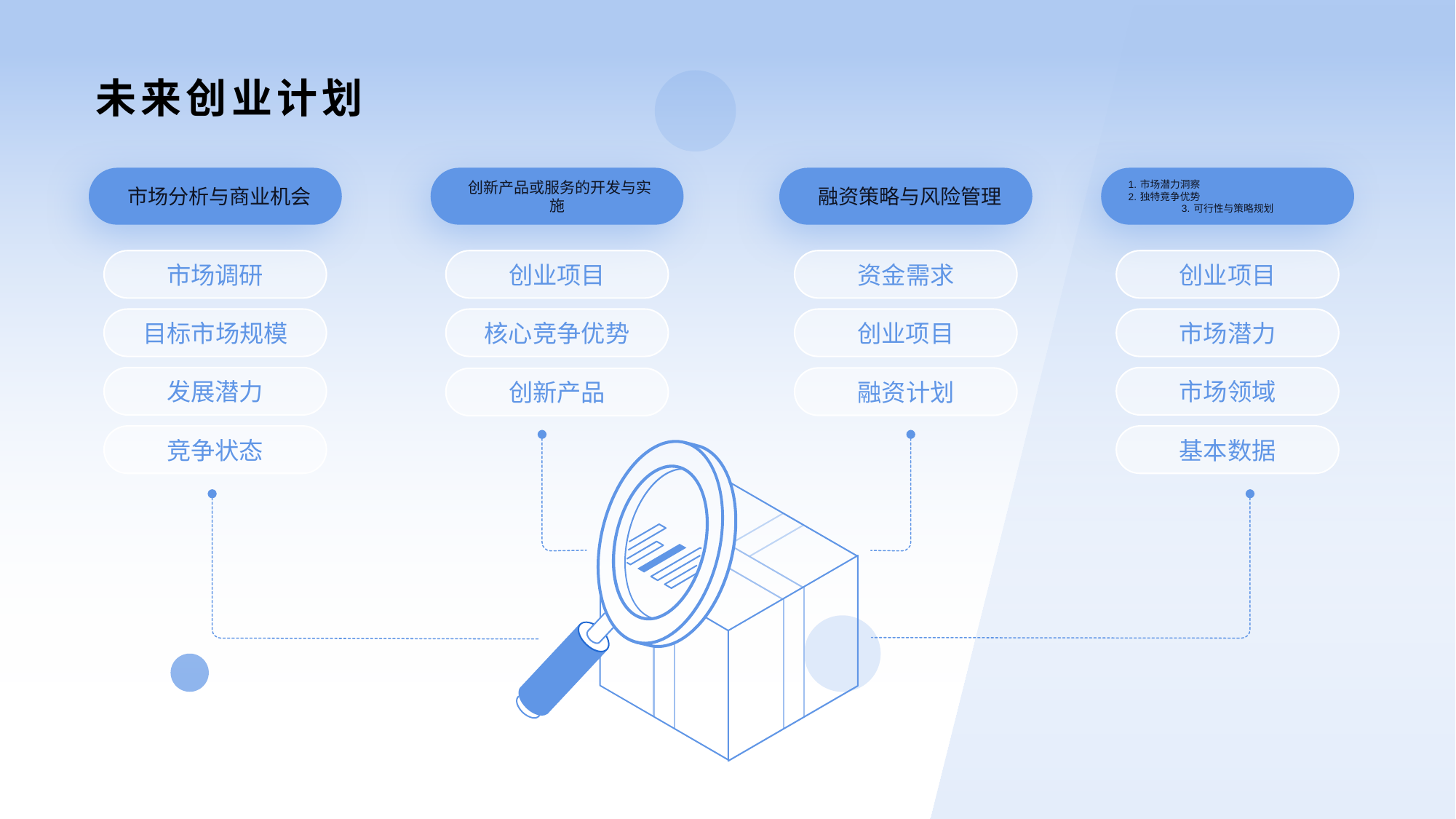

学术研究的前景
未来创业计划

 市场分析与商业机会
 创新产品或服务的开发与实施
 融资策略与风险管理
1. 市场潜力洞察
2. 独特竞争优势
3. 可行性与策略规划

市场调研
创业项目
资金需求
创业项目

市场潜力
目标市场规模
核心竞争优势
创业项目

市场领域
发展潜力
融资计划
创新产品

基本数据
竞争状态